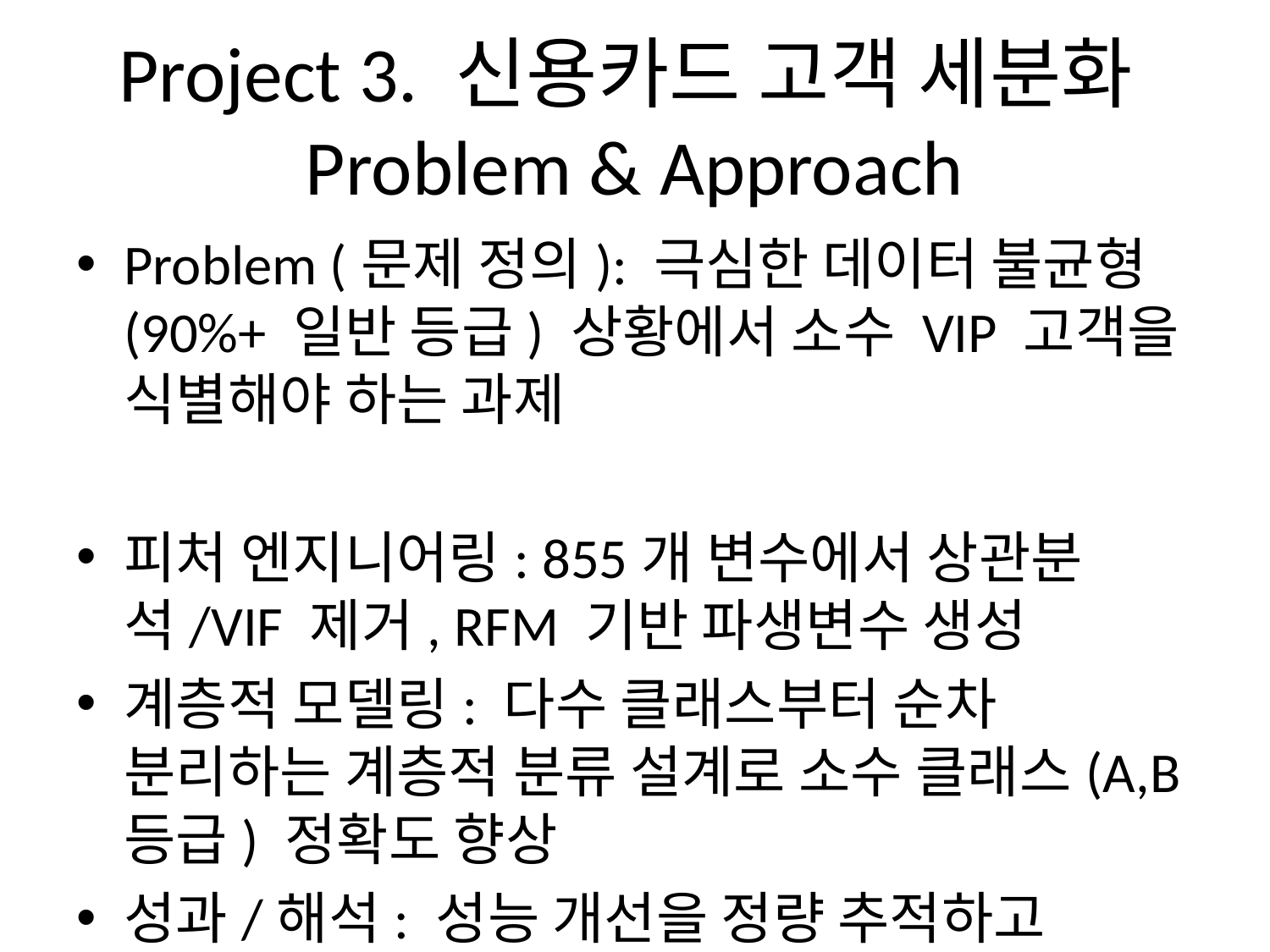

# Project 3. 신용카드 고객 세분화  Problem & Approach
Problem (문제 정의): 극심한 데이터 불균형(90%+ 일반 등급) 상황에서 소수 VIP 고객을 식별해야 하는 과제

피처 엔지니어링: 855개 변수에서 상관분석/VIF 제거, RFM 기반 파생변수 생성
계층적 모델링: 다수 클래스부터 순차 분리하는 계층적 분류 설계로 소수 클래스(A,B등급) 정확도 향상
성과/해석: 성능 개선을 정량 추적하고 그룹별 특징 분석으로 비즈니스 의미 부여